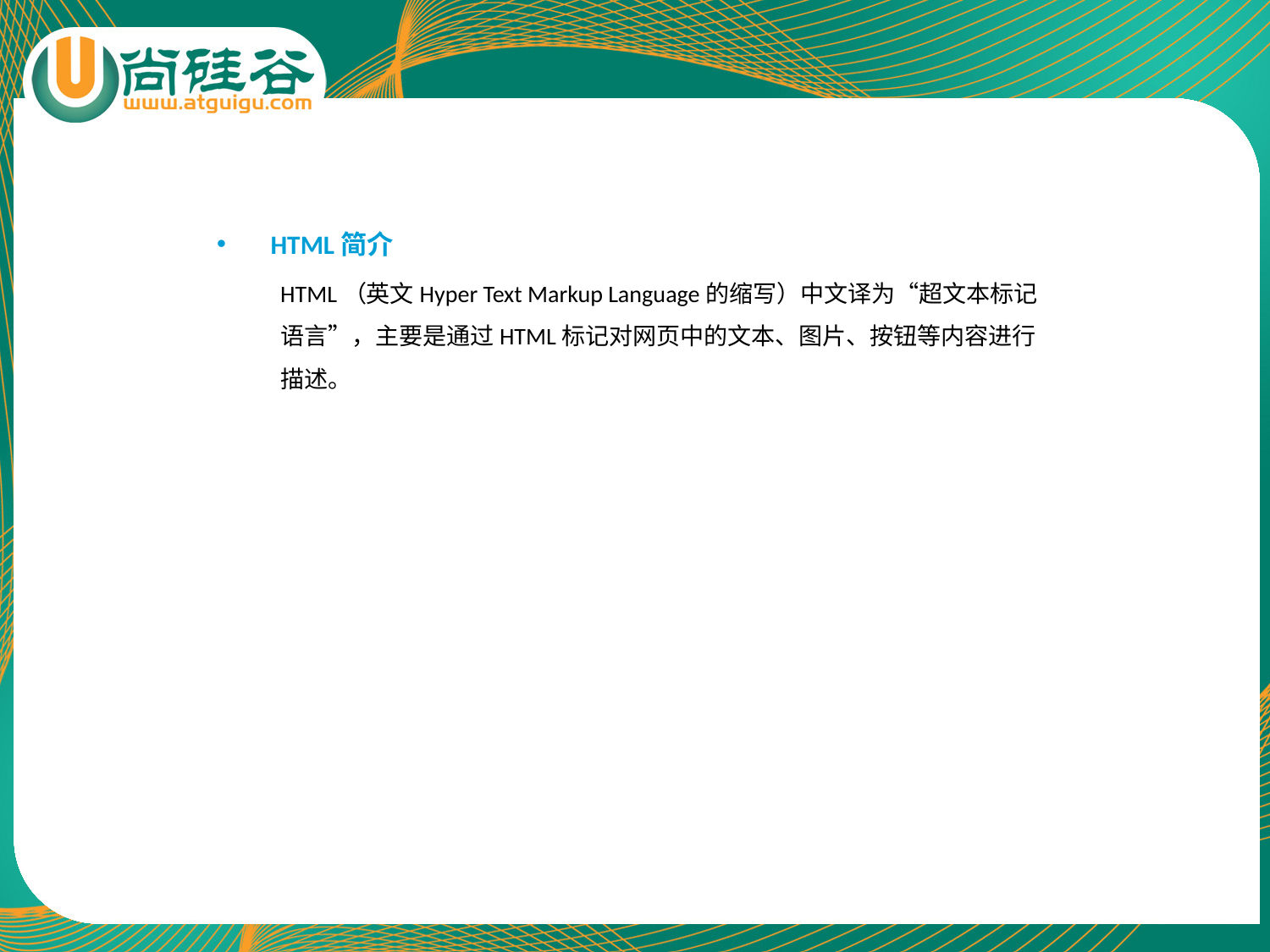

# HTML简介
HTML（英文Hyper Text Markup Language的缩写）中文译为“超文本标记语言”，主要是通过HTML标记对网页中的文本、图片、按钮等内容进行描述。